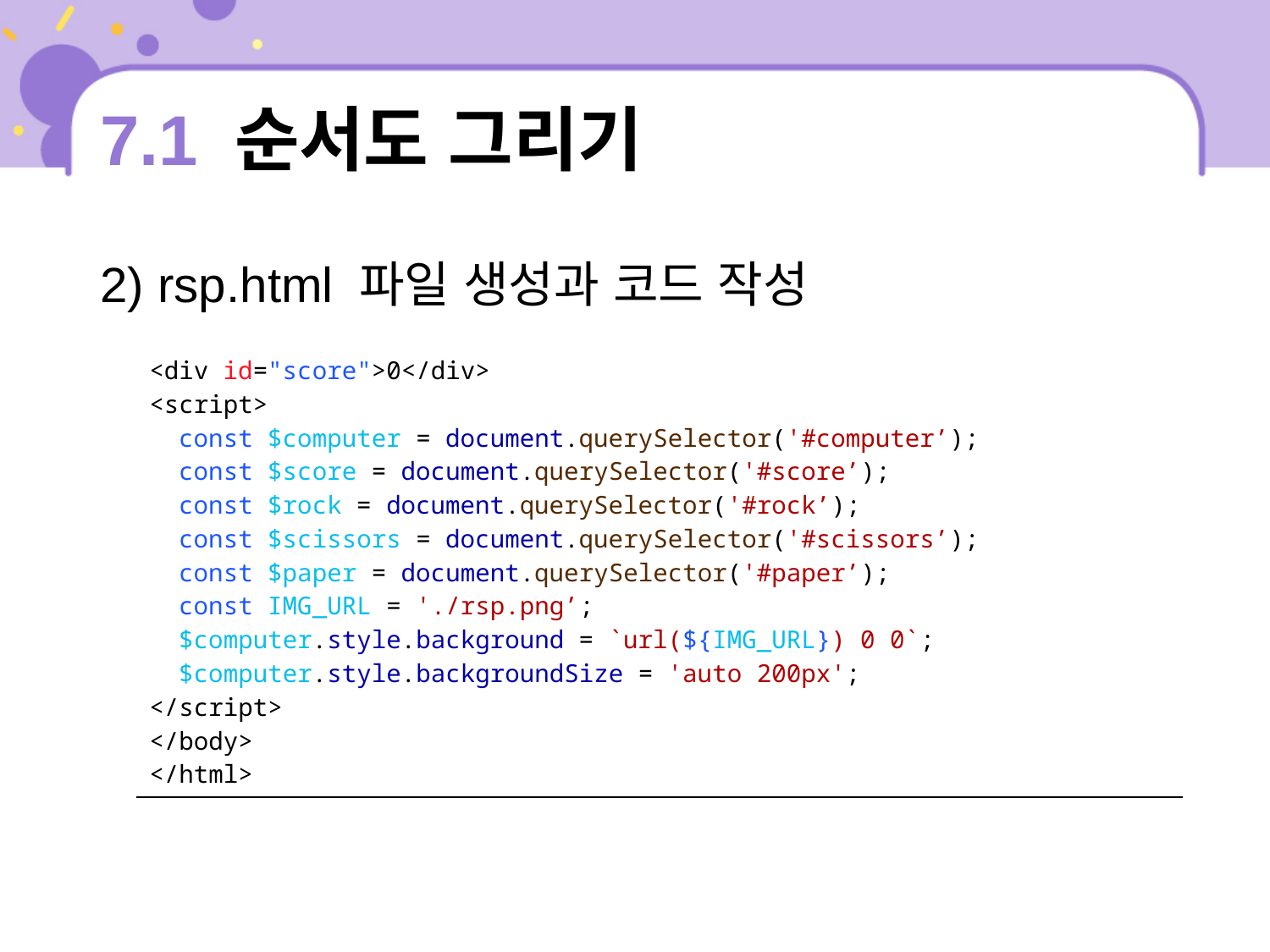

# 7.1 순서도 그리기
2) rsp.html 파일 생성과 코드 작성

| <div id="score">0</div> <script> const $computer = document.querySelector('#computer’); const $score = document.querySelector('#score’); const $rock = document.querySelector('#rock’); const $scissors = document.querySelector('#scissors’); const $paper = document.querySelector('#paper’); const IMG\_URL = './rsp.png’; $computer.style.background = `url(${IMG\_URL}) 0 0`; $computer.style.backgroundSize = 'auto 200px'; </script> </body> </html> |
| --- |